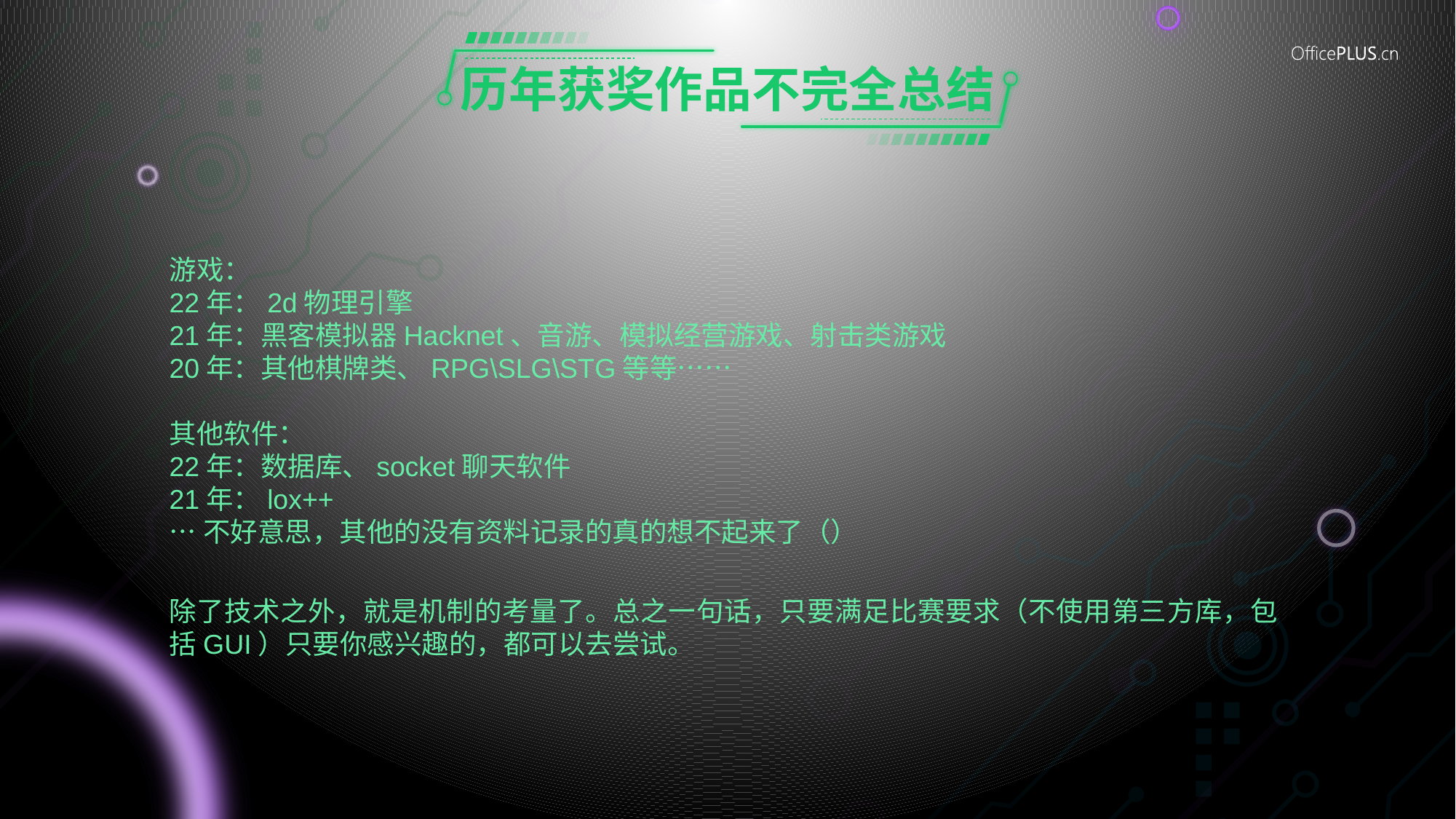

# 历年获奖作品不完全总结
游戏：
22年：2d物理引擎
21年：黑客模拟器Hacknet、音游、模拟经营游戏、射击类游戏
20年：其他棋牌类、RPG\SLG\STG等等……

其他软件：
22年：数据库、socket聊天软件
21年：lox++
…不好意思，其他的没有资料记录的真的想不起来了（）
除了技术之外，就是机制的考量了。总之一句话，只要满足比赛要求（不使用第三方库，包括GUI）只要你感兴趣的，都可以去尝试。